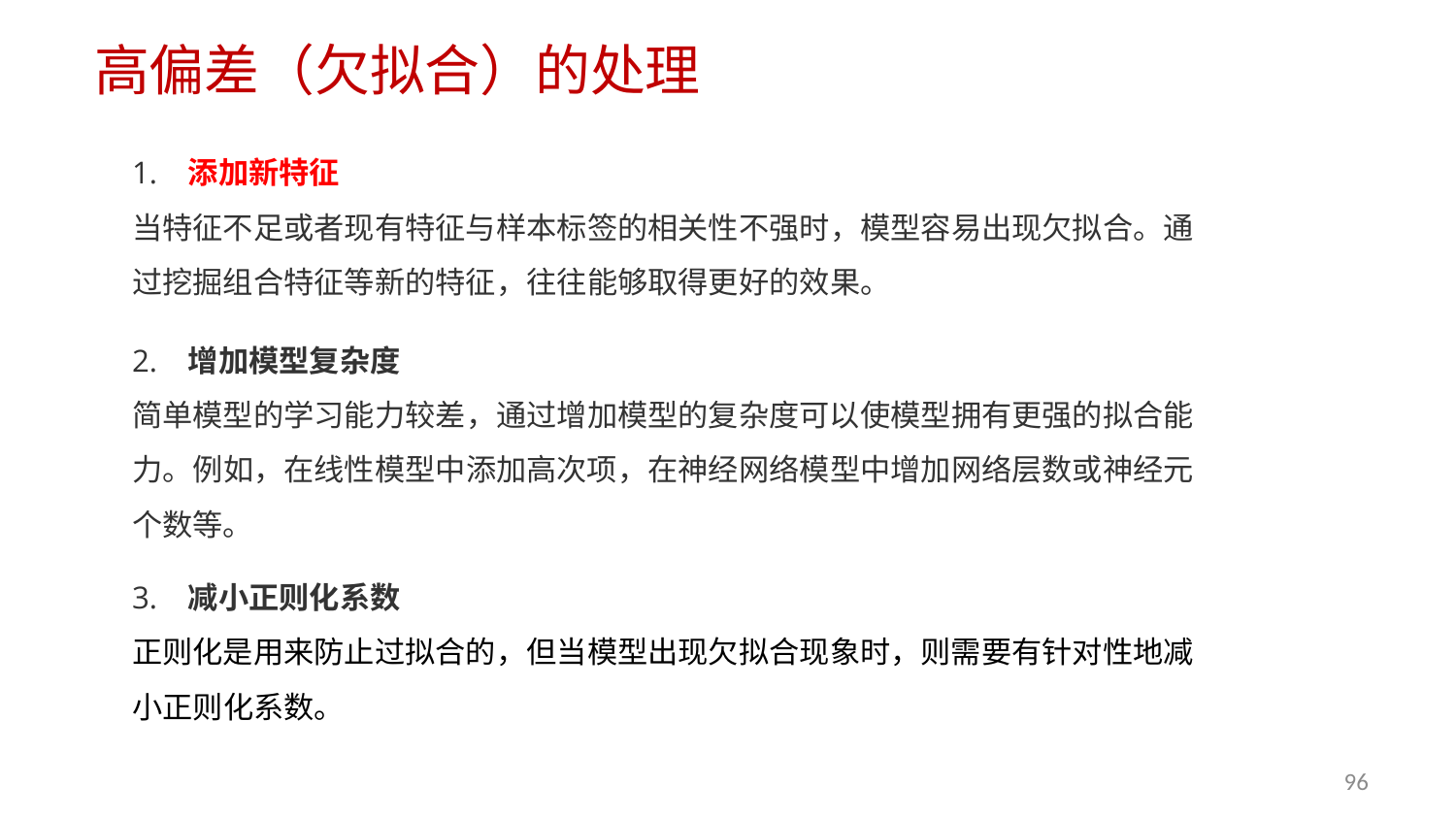

# 高偏差（欠拟合）的处理
1.   添加新特征
当特征不足或者现有特征与样本标签的相关性不强时，模型容易出现欠拟合。通过挖掘组合特征等新的特征，往往能够取得更好的效果。

2.   增加模型复杂度
简单模型的学习能力较差，通过增加模型的复杂度可以使模型拥有更强的拟合能力。例如，在线性模型中添加高次项，在神经网络模型中增加网络层数或神经元个数等。

3.   减小正则化系数
正则化是用来防止过拟合的，但当模型出现欠拟合现象时，则需要有针对性地减小正则化系数。
96